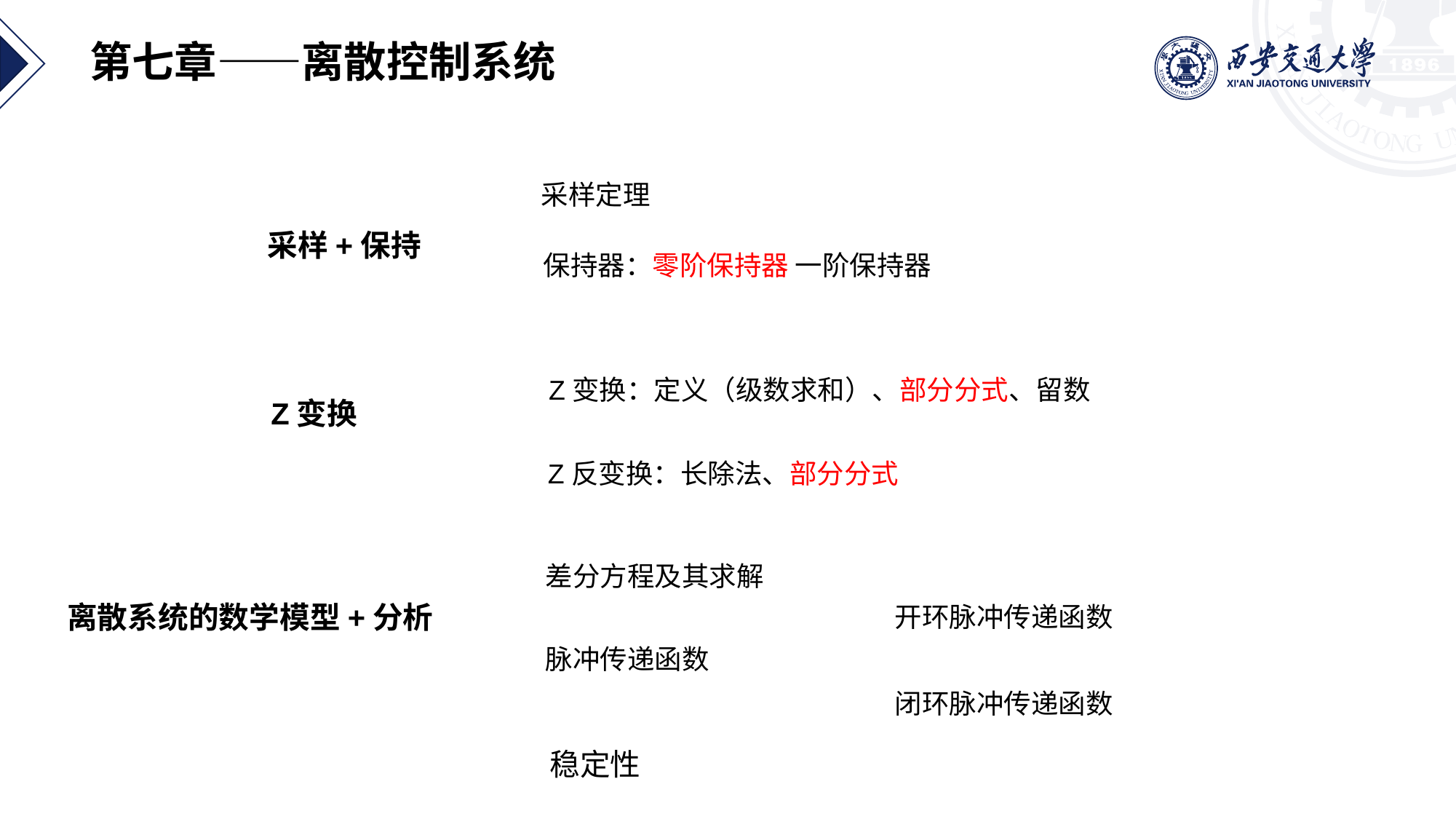

第七章——离散控制系统
采样定理
采样+保持
保持器：零阶保持器 一阶保持器
Z变换：定义（级数求和）、部分分式、留数
Z变换
Z反变换：长除法、部分分式
差分方程及其求解
离散系统的数学模型+分析
开环脉冲传递函数
脉冲传递函数
闭环脉冲传递函数
稳定性